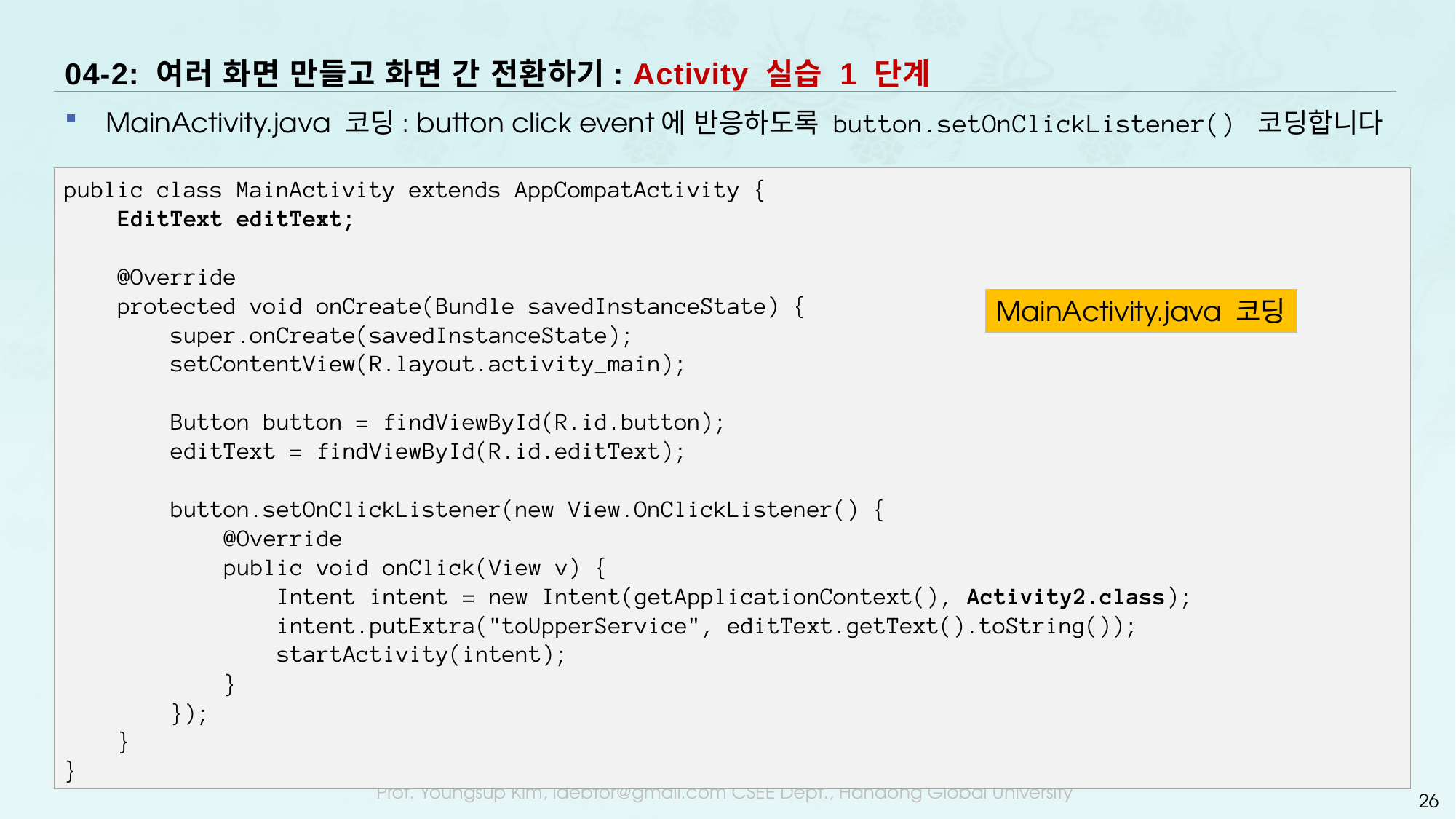

# 04-2: 여러 화면 만들고 화면 간 전환하기: Activity 실습 1 단계
MainActivity.java 코딩: button click event에 반응하도록 button.setOnClickListener() 코딩합니다
public class MainActivity extends AppCompatActivity {
    EditText editText;

    @Override
    protected void onCreate(Bundle savedInstanceState) {
        super.onCreate(savedInstanceState);
        setContentView(R.layout.activity_main);

        Button button = findViewById(R.id.button);
        editText = findViewById(R.id.editText);

        button.setOnClickListener(new View.OnClickListener() {
            @Override
            public void onClick(View v) {
                Intent intent = new Intent(getApplicationContext(), Activity2.class);
                intent.putExtra("toUpperService", editText.getText().toString());
                startActivity(intent);
            }
        });
    }
}
MainActivity.java 코딩
26